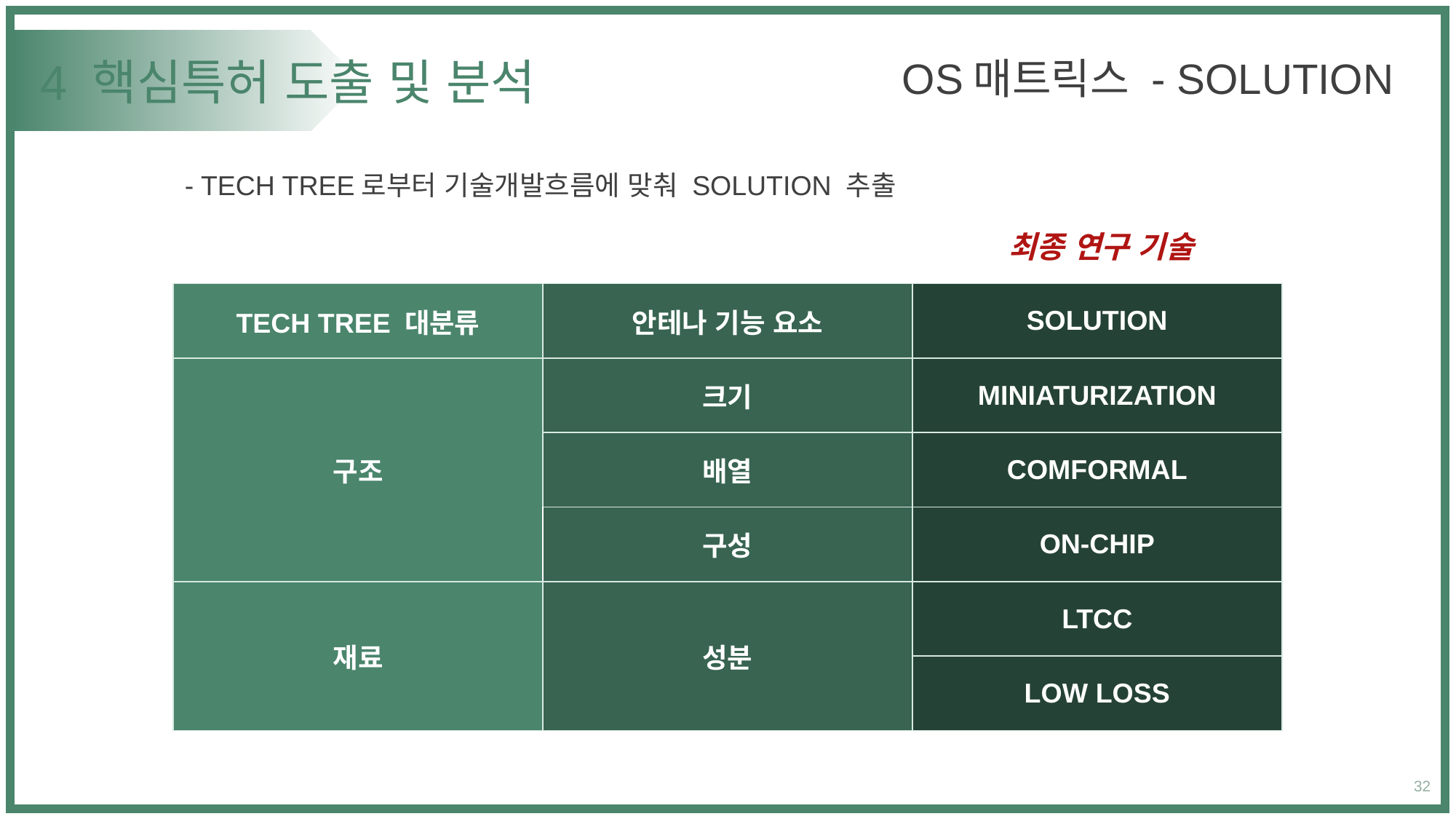

OS매트릭스 - SOLUTION
# 4 핵심특허 도출 및 분석
- TECH TREE로부터 기술개발흐름에 맞춰 SOLUTION 추출
최종 연구 기술
| TECH TREE 대분류 | 안테나 기능 요소 | SOLUTION |
| --- | --- | --- |
| 구조 | 크기 | MINIATURIZATION |
|  | 배열 | COMFORMAL |
|  | 구성 | ON-CHIP |
| 재료 | 성분 | LTCC |
|  |  | LOW LOSS |
32